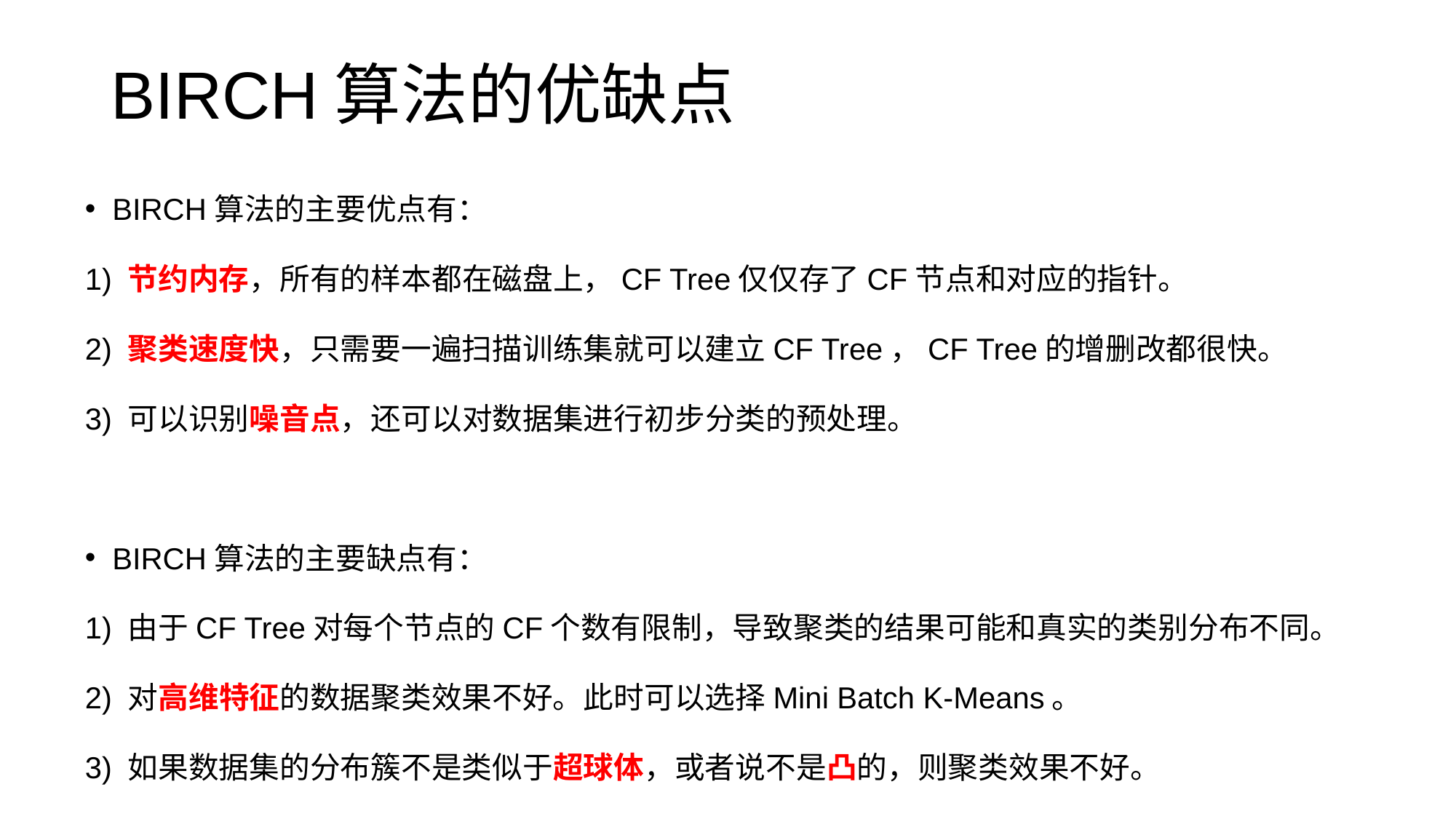

# BIRCH算法的优缺点
BIRCH算法的主要优点有：
1) 节约内存，所有的样本都在磁盘上，CF Tree仅仅存了CF节点和对应的指针。
2) 聚类速度快，只需要一遍扫描训练集就可以建立CF Tree，CF Tree的增删改都很快。
3) 可以识别噪音点，还可以对数据集进行初步分类的预处理。

BIRCH算法的主要缺点有：
1) 由于CF Tree对每个节点的CF个数有限制，导致聚类的结果可能和真实的类别分布不同。
2) 对高维特征的数据聚类效果不好。此时可以选择Mini Batch K-Means。
3) 如果数据集的分布簇不是类似于超球体，或者说不是凸的，则聚类效果不好。